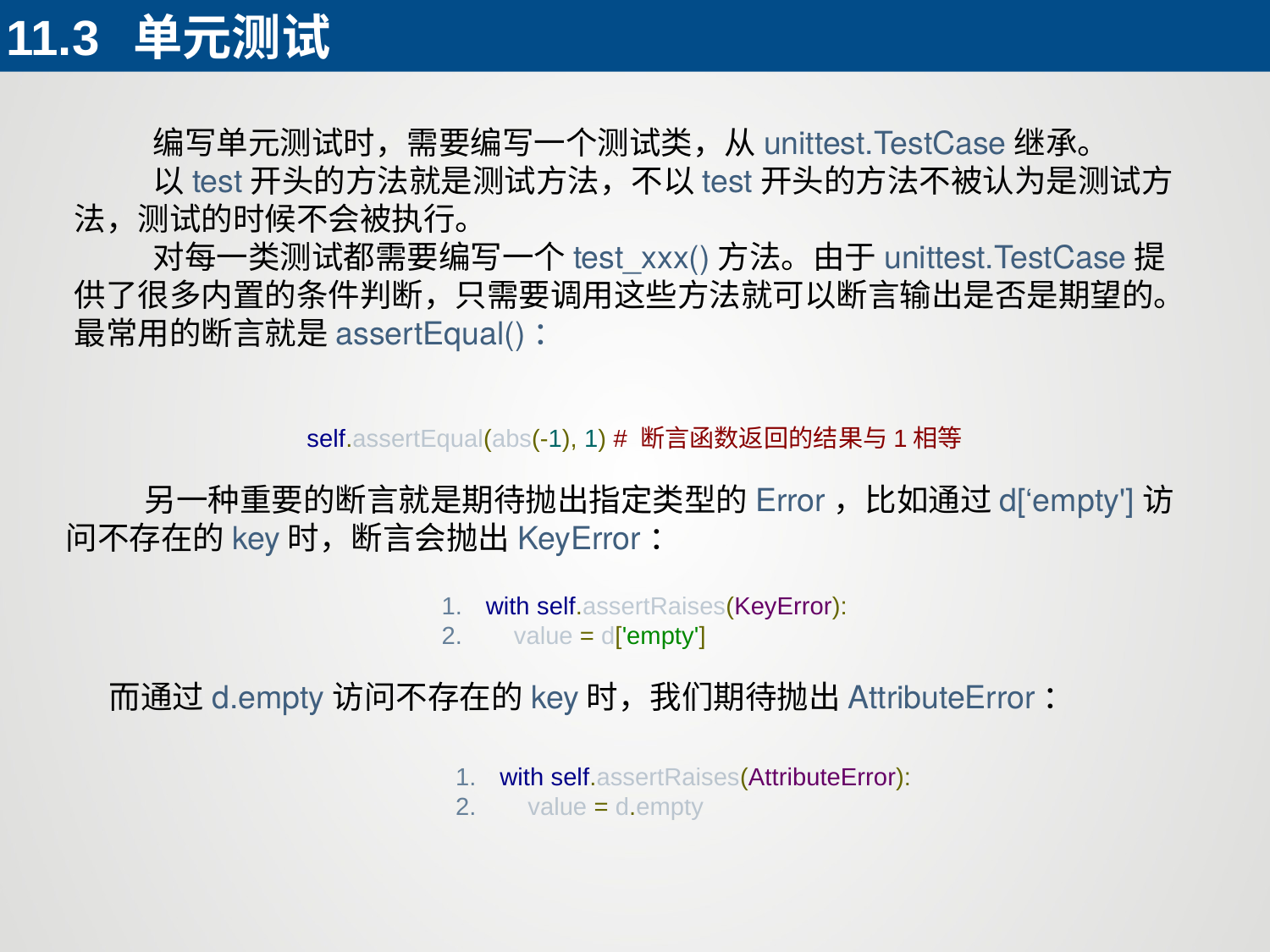

11.3	单元测试
        编写单元测试时，需要编写一个测试类，从unittest.TestCase继承。
        以test开头的方法就是测试方法，不以test开头的方法不被认为是测试方法，测试的时候不会被执行。
        对每一类测试都需要编写一个test_xxx()方法。由于unittest.TestCase提供了很多内置的条件判断，只需要调用这些方法就可以断言输出是否是期望的。最常用的断言就是assertEqual()：
self.assertEqual(abs(-1), 1) # 断言函数返回的结果与1相等
        另一种重要的断言就是期待抛出指定类型的Error，比如通过d[‘empty']访问不存在的key时，断言会抛出KeyError：
with self.assertRaises(KeyError):
    value = d['empty']
而通过d.empty访问不存在的key时，我们期待抛出AttributeError：
with self.assertRaises(AttributeError):
    value = d.empty